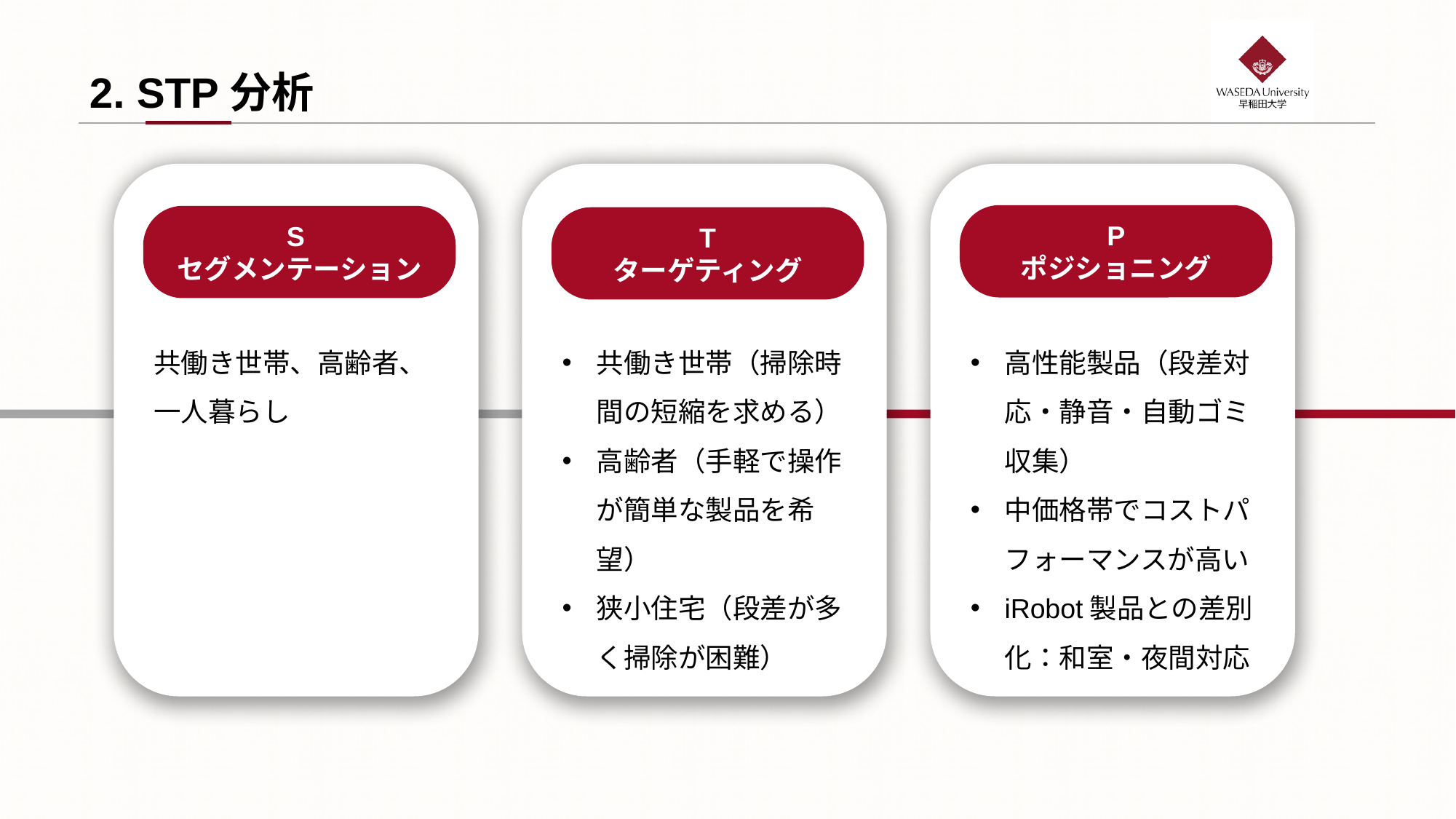

2. STP分析

P
ポジショニング
S
セグメンテーション
T
ターゲティング
共働き世帯、高齢者、一人暮らし
共働き世帯（掃除時間の短縮を求める）
高齢者（手軽で操作が簡単な製品を希望）
狭小住宅（段差が多く掃除が困難）
高性能製品（段差対応・静音・自動ゴミ収集）
中価格帯でコストパフォーマンスが高い
iRobot製品との差別化：和室・夜間対応